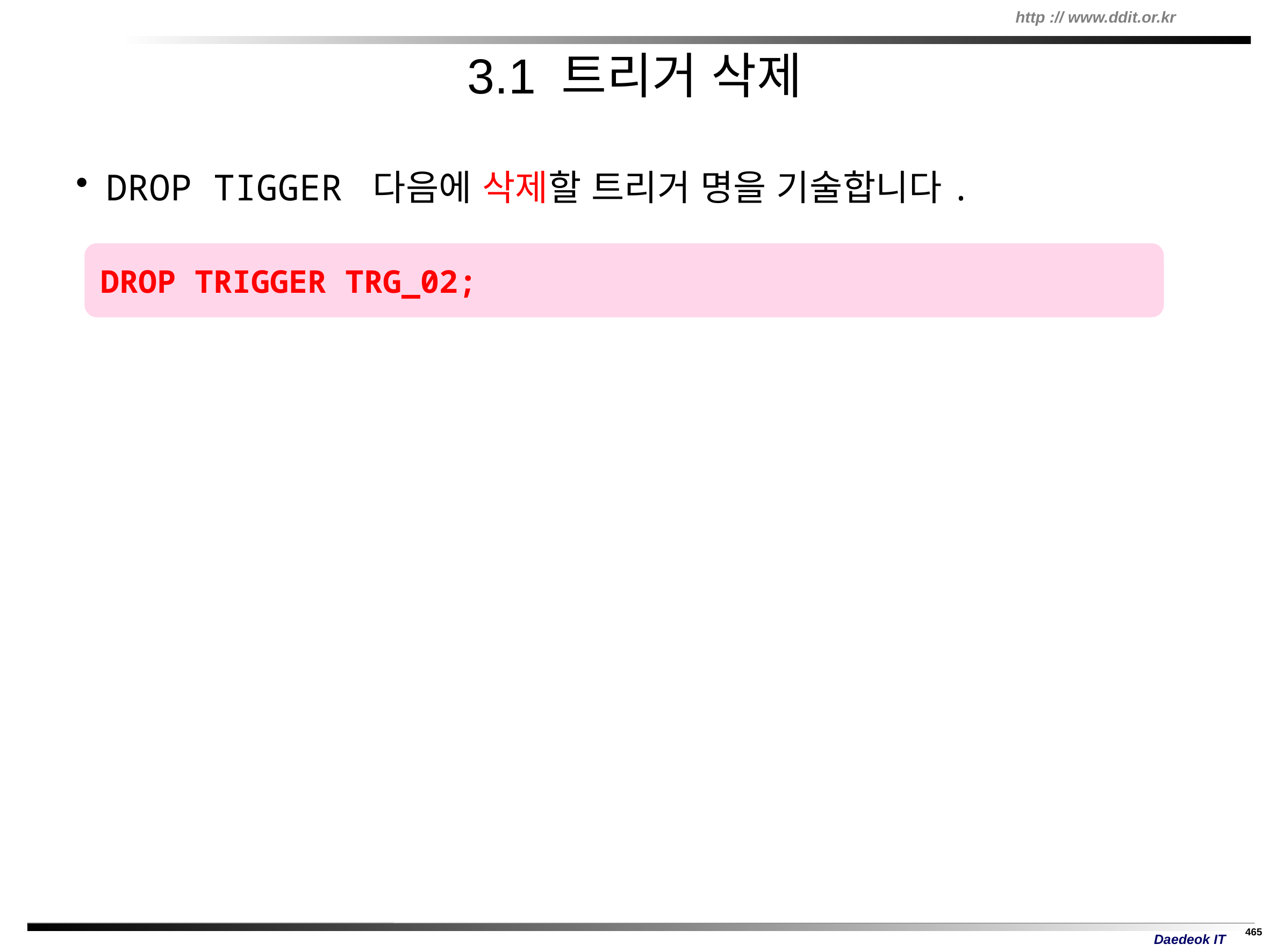

# 3.1 트리거 삭제
DROP TIGGER 다음에 삭제할 트리거 명을 기술합니다.
DROP TRIGGER TRG_02;